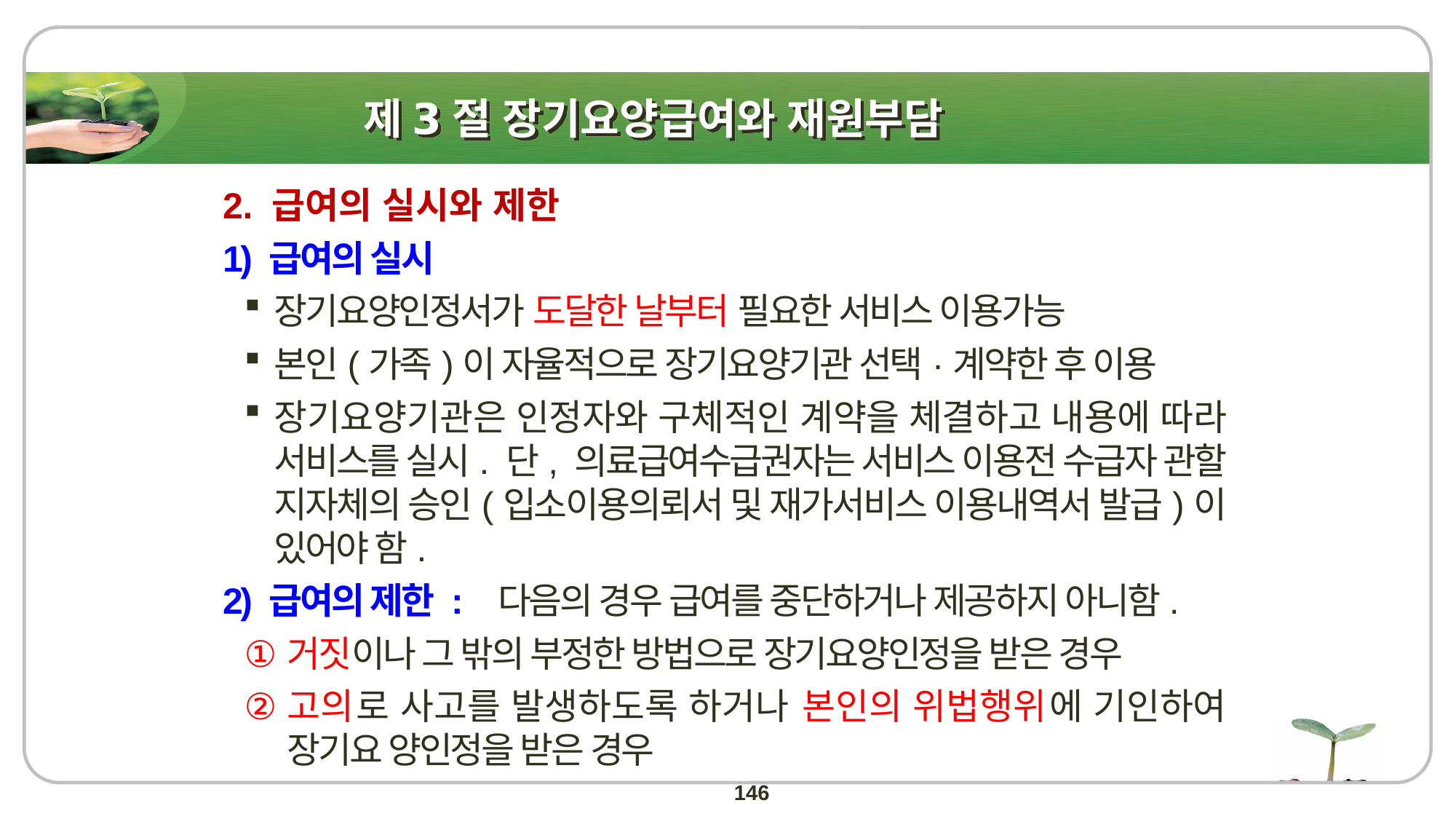

제3절 장기요양급여와 재원부담
2. 급여의 실시와 제한
1) 급여의 실시
장기요양인정서가 도달한 날부터 필요한 서비스 이용가능
본인(가족)이 자율적으로 장기요양기관 선택·계약한 후 이용
장기요양기관은 인정자와 구체적인 계약을 체결하고 내용에 따라 서비스를 실시. 단, 의료급여수급권자는 서비스 이용전 수급자 관할 지자체의 승인(입소이용의뢰서 및 재가서비스 이용내역서 발급)이 있어야 함.
2) 급여의 제한 :   다음의 경우 급여를 중단하거나 제공하지 아니함.
거짓이나 그 밖의 부정한 방법으로 장기요양인정을 받은 경우
고의로 사고를 발생하도록 하거나 본인의 위법행위에 기인하여 장기요 양인정을 받은 경우
146